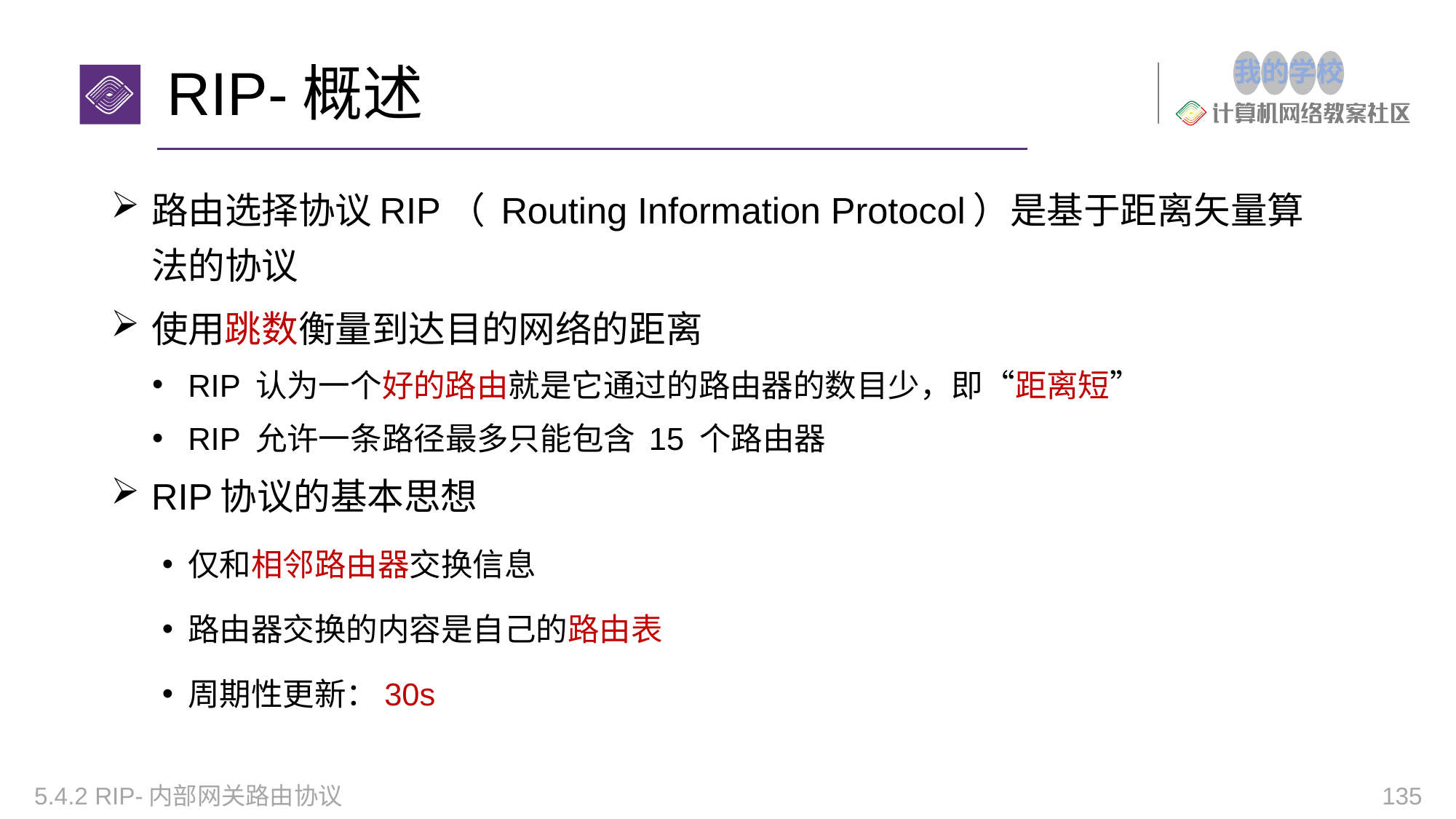

# RIP-概述
路由选择协议RIP（ Routing Information Protocol）是基于距离矢量算法的协议
使用跳数衡量到达目的网络的距离
RIP 认为一个好的路由就是它通过的路由器的数目少，即“距离短”
RIP 允许一条路径最多只能包含 15 个路由器
RIP协议的基本思想
仅和相邻路由器交换信息
路由器交换的内容是自己的路由表
周期性更新：30s

5.4.2 RIP-内部网关路由协议
135